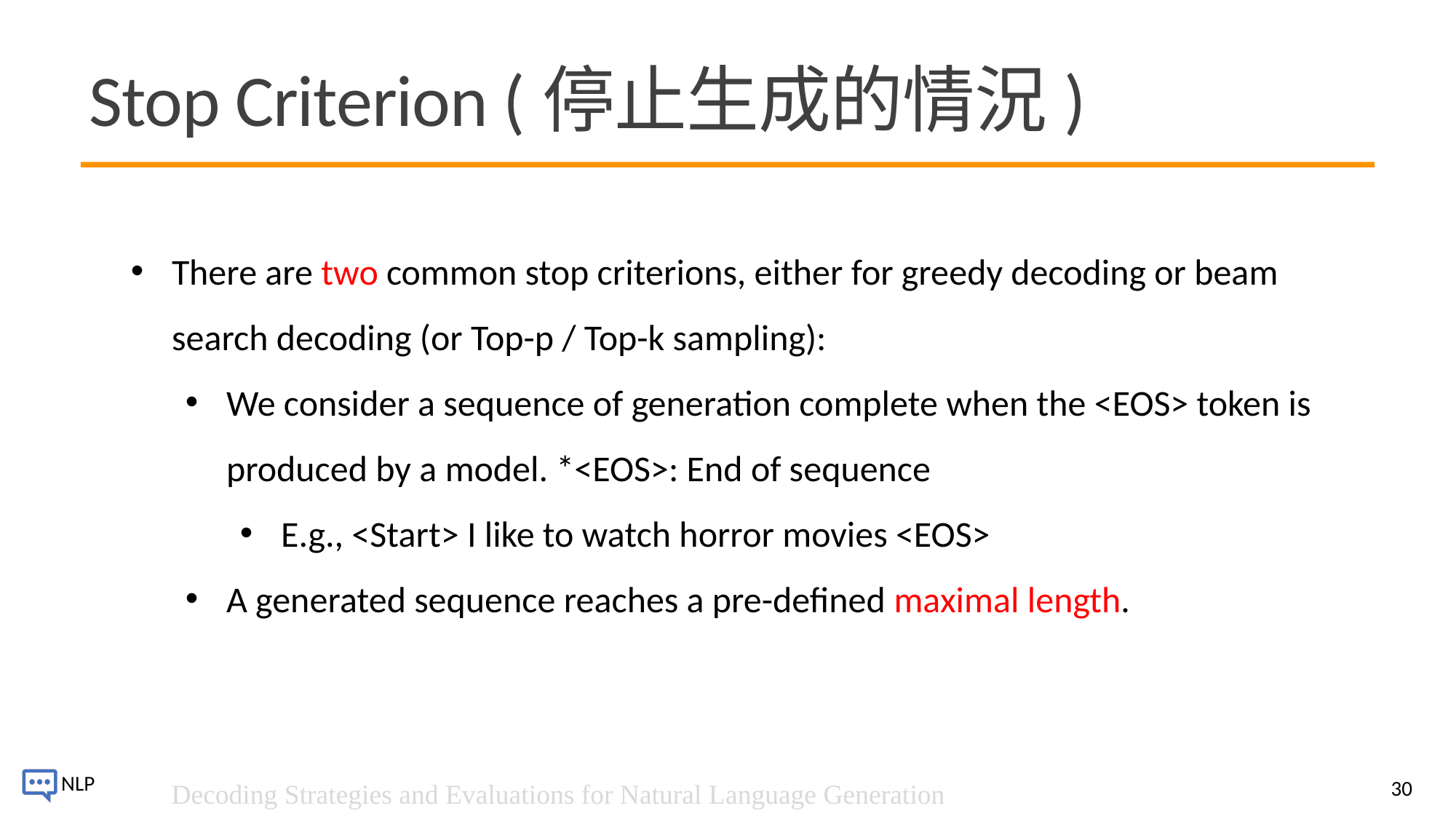

# Stop Criterion (停止生成的情況)
There are two common stop criterions, either for greedy decoding or beam search decoding (or Top-p / Top-k sampling):
We consider a sequence of generation complete when the <EOS> token is produced by a model. *<EOS>: End of sequence
E.g., <Start> I like to watch horror movies <EOS>
A generated sequence reaches a pre-defined maximal length.

30
Decoding Strategies and Evaluations for Natural Language Generation